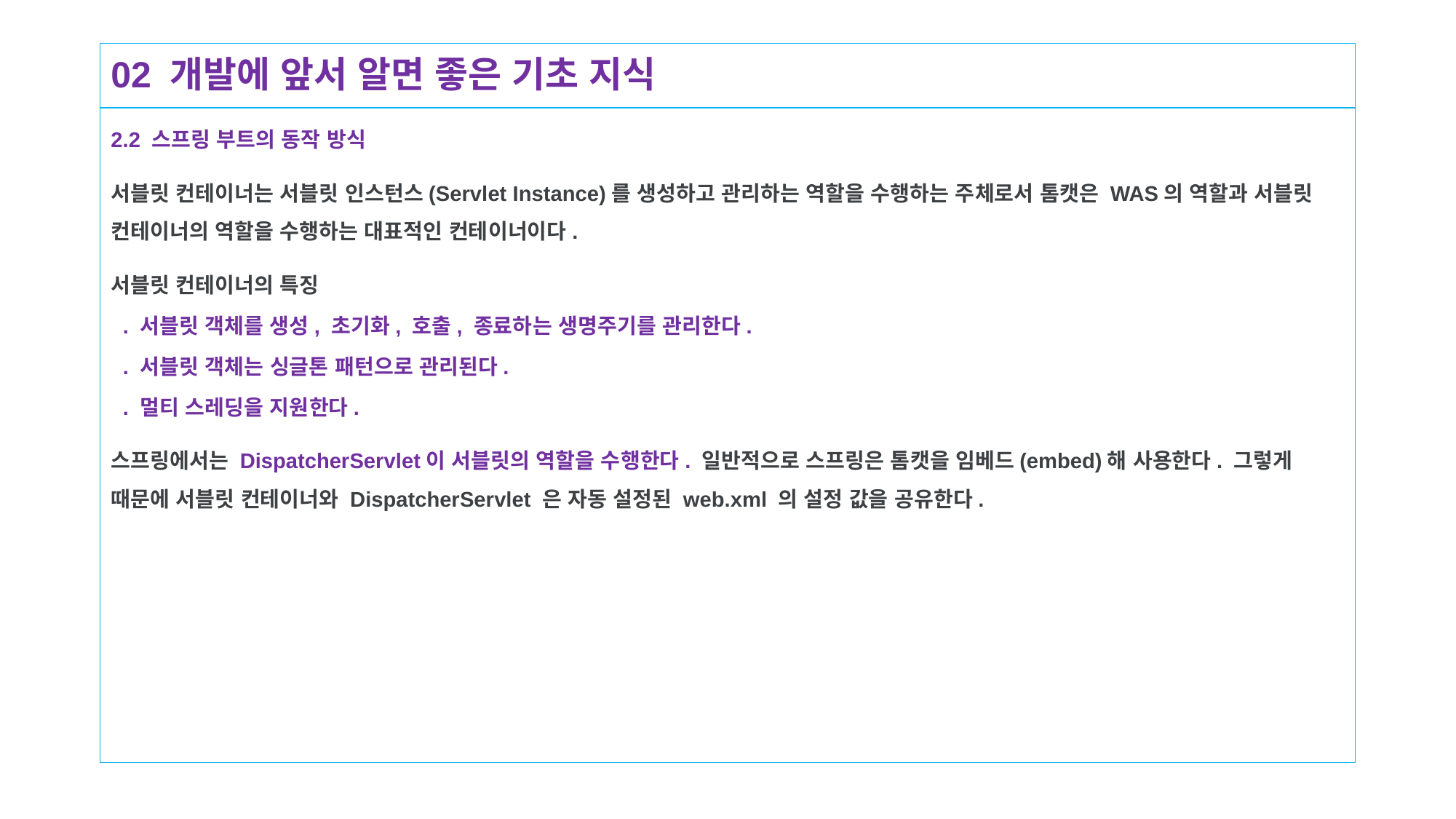

# 02 개발에 앞서 알면 좋은 기초 지식
2.2 스프링 부트의 동작 방식
서블릿 컨테이너는 서블릿 인스턴스(Servlet Instance)를 생성하고 관리하는 역할을 수행하는 주체로서 톰캣은 WAS의 역할과 서블릿 컨테이너의 역할을 수행하는 대표적인 컨테이너이다.
서블릿 컨테이너의 특징
  . 서블릿 객체를 생성, 초기화, 호출, 종료하는 생명주기를 관리한다.
  . 서블릿 객체는 싱글톤 패턴으로 관리된다.
  . 멀티 스레딩을 지원한다.
스프링에서는 DispatcherServlet이 서블릿의 역할을 수행한다. 일반적으로 스프링은 톰캣을 임베드(embed)해 사용한다. 그렇게 때문에 서블릿 컨테이너와 DispatcherServlet 은 자동 설정된 web.xml 의 설정 값을 공유한다.